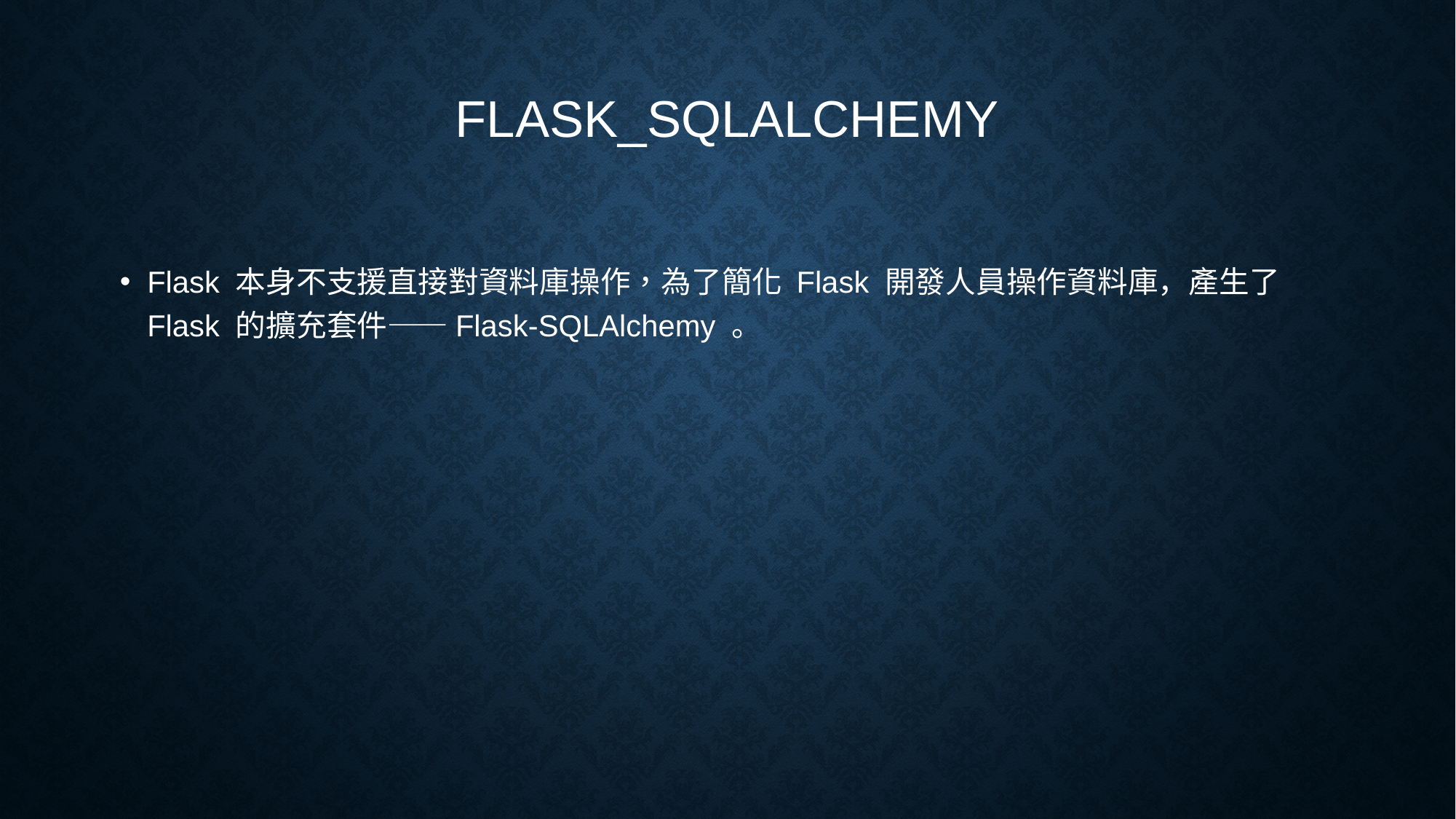

# Flask_SQLALCHEMY
Flask 本身不支援直接對資料庫操作，為了簡化 Flask 開發人員操作資料庫，產生了Flask 的擴充套件——Flask-SQLAlchemy 。